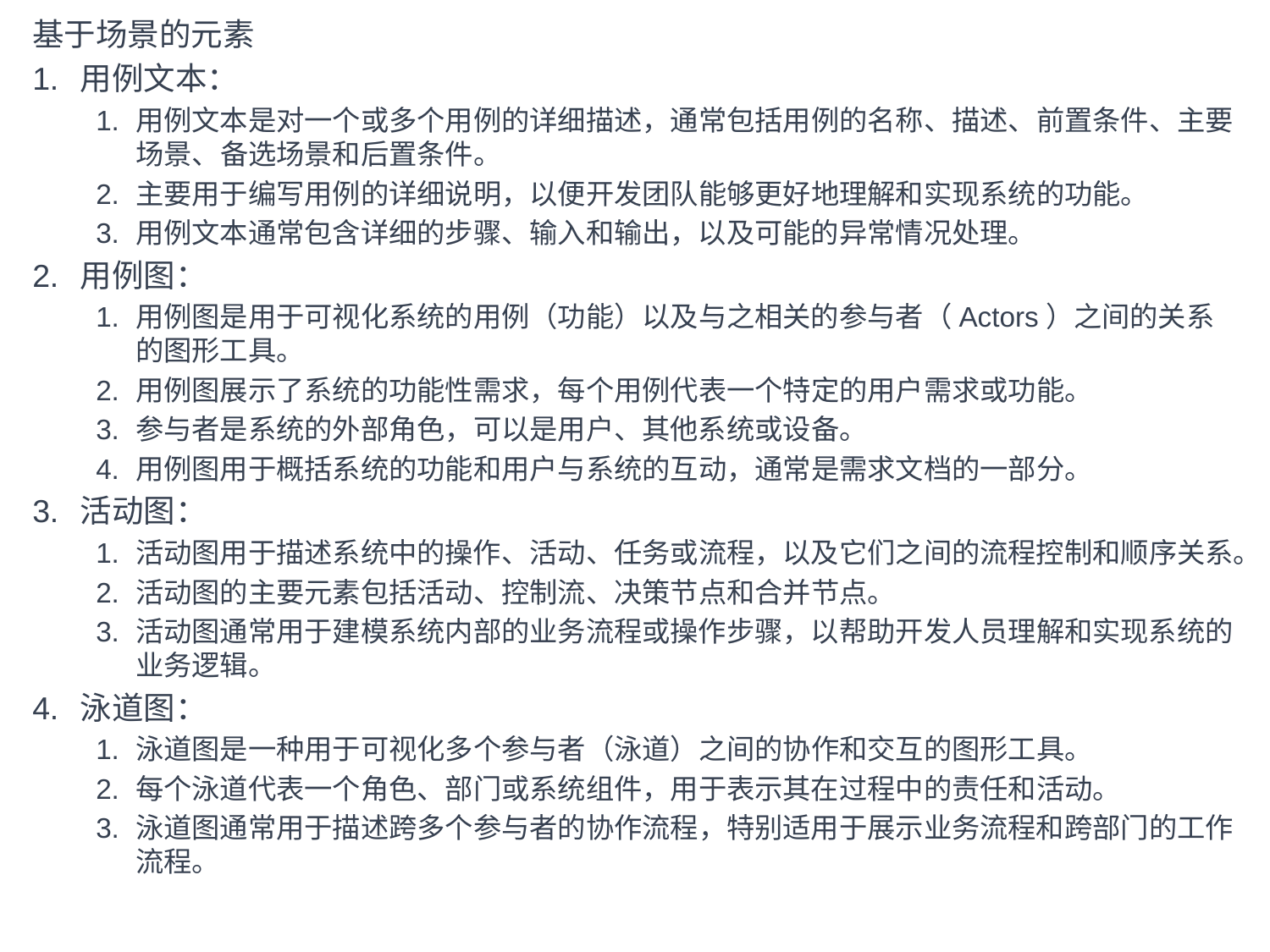

基于场景的元素
用例文本：
用例文本是对一个或多个用例的详细描述，通常包括用例的名称、描述、前置条件、主要场景、备选场景和后置条件。
主要用于编写用例的详细说明，以便开发团队能够更好地理解和实现系统的功能。
用例文本通常包含详细的步骤、输入和输出，以及可能的异常情况处理。
用例图：
用例图是用于可视化系统的用例（功能）以及与之相关的参与者（Actors）之间的关系的图形工具。
用例图展示了系统的功能性需求，每个用例代表一个特定的用户需求或功能。
参与者是系统的外部角色，可以是用户、其他系统或设备。
用例图用于概括系统的功能和用户与系统的互动，通常是需求文档的一部分。
活动图：
活动图用于描述系统中的操作、活动、任务或流程，以及它们之间的流程控制和顺序关系。
活动图的主要元素包括活动、控制流、决策节点和合并节点。
活动图通常用于建模系统内部的业务流程或操作步骤，以帮助开发人员理解和实现系统的业务逻辑。
泳道图：
泳道图是一种用于可视化多个参与者（泳道）之间的协作和交互的图形工具。
每个泳道代表一个角色、部门或系统组件，用于表示其在过程中的责任和活动。
泳道图通常用于描述跨多个参与者的协作流程，特别适用于展示业务流程和跨部门的工作流程。